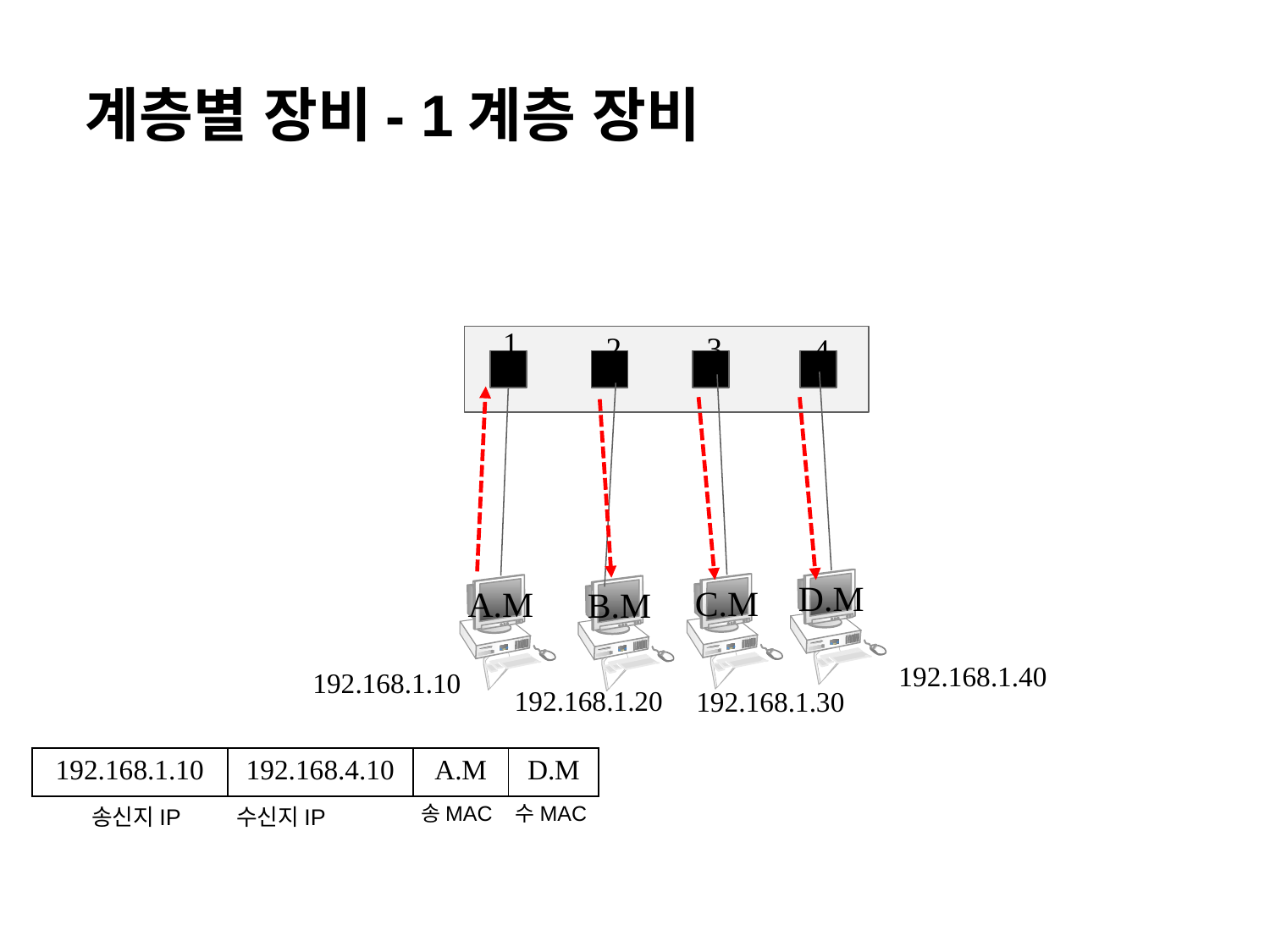

계층별 장비- 1계층 장비

1
3
2
4

D.M

C.M

A.M

B.M
192.168.1.40
192.168.1.10
192.168.1.20
192.168.1.30
| 192.168.1.10 | 192.168.4.10 |
| --- | --- |
| A.M | D.M |
| --- | --- |
송MAC   수MAC
송신지IP        수신지IP